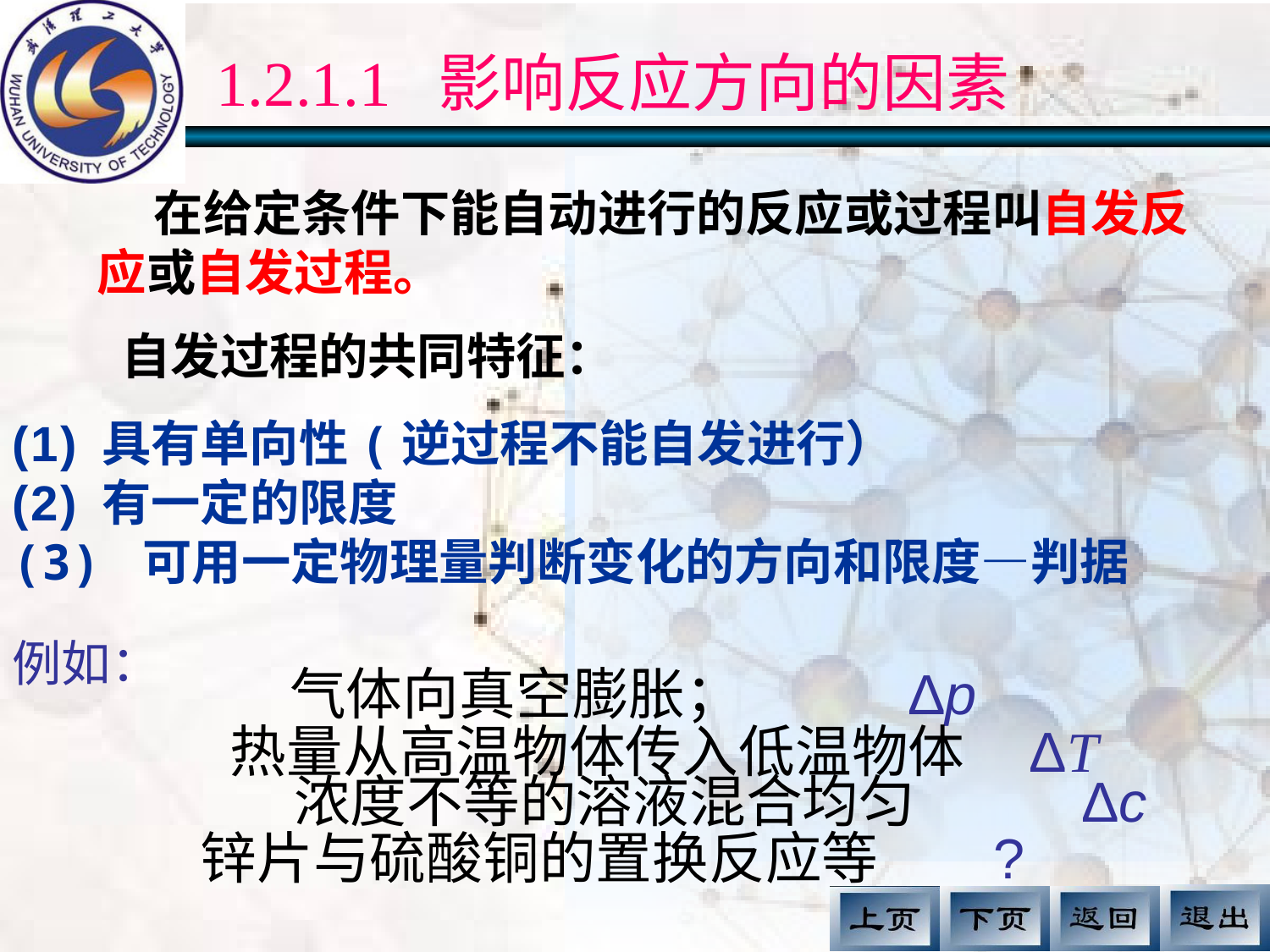

1.2.1.1  影响反应方向的因素
    在给定条件下能自动进行的反应或过程叫自发反应或自发过程。
自发过程的共同特征：
 具有单向性(逆过程不能自发进行）
 有一定的限度
(3) 可用一定物理量判断变化的方向和限度—判据
例如：
气体向真空膨胀；            Δp
热量从高温物体传入低温物体    ΔT
浓度不等的溶液混合均匀            Δc
锌片与硫酸铜的置换反应等        ?